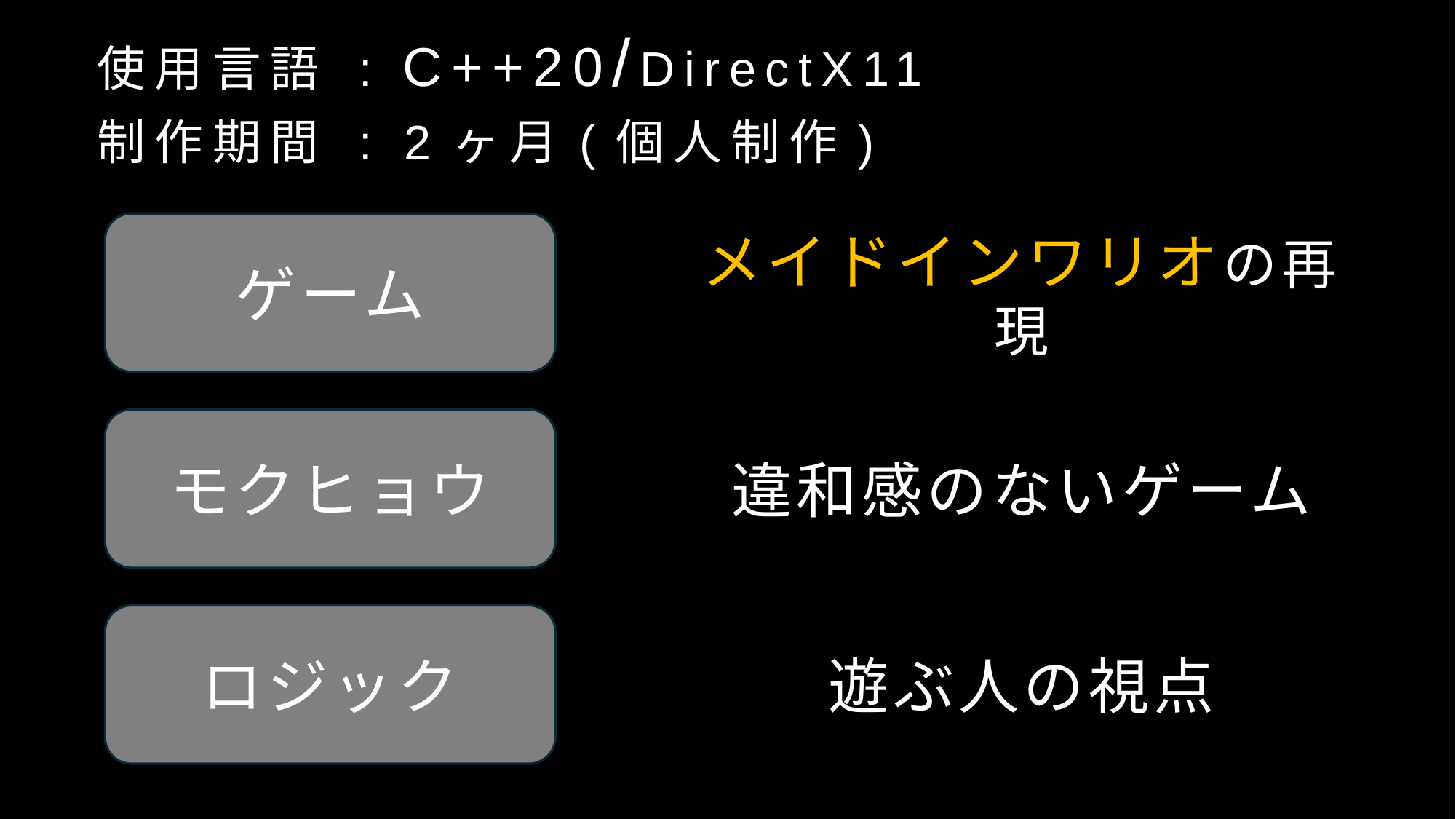

# 使用言語 : C++20/DirectX11 制作期間 : 2ヶ月(個人制作)
ゲーム
メイドインワリオの再現
モクヒョウ
違和感のないゲーム
ロジック
遊ぶ人の視点